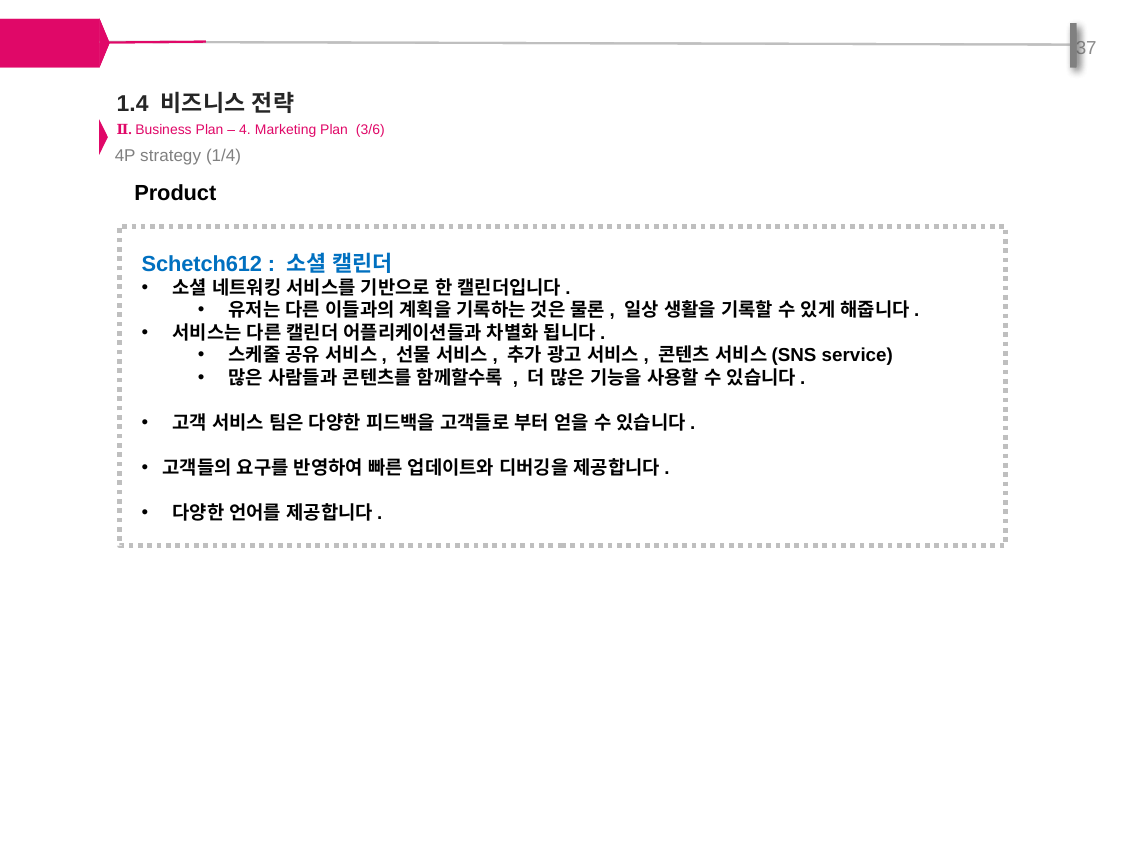

37
1.4 비즈니스 전략
Ⅱ. Business Plan – 4. Marketing Plan  (3/6)

4P strategy (1/4)
Product
Schetch612 : 소셜 캘린더
 소셜 네트워킹 서비스를 기반으로 한 캘린더입니다.
 유저는 다른 이들과의 계획을 기록하는 것은 물론, 일상 생활을 기록할 수 있게 해줍니다.
 서비스는 다른 캘린더 어플리케이션들과 차별화 됩니다.
 스케줄 공유 서비스, 선물 서비스, 추가 광고 서비스, 콘텐츠 서비스(SNS service)
 많은 사람들과 콘텐츠를 함께할수록 , 더 많은 기능을 사용할 수 있습니다.

 고객 서비스 팀은 다양한 피드백을 고객들로 부터 얻을 수 있습니다.

고객들의 요구를 반영하여 빠른 업데이트와 디버깅을 제공합니다.

 다양한 언어를 제공합니다.